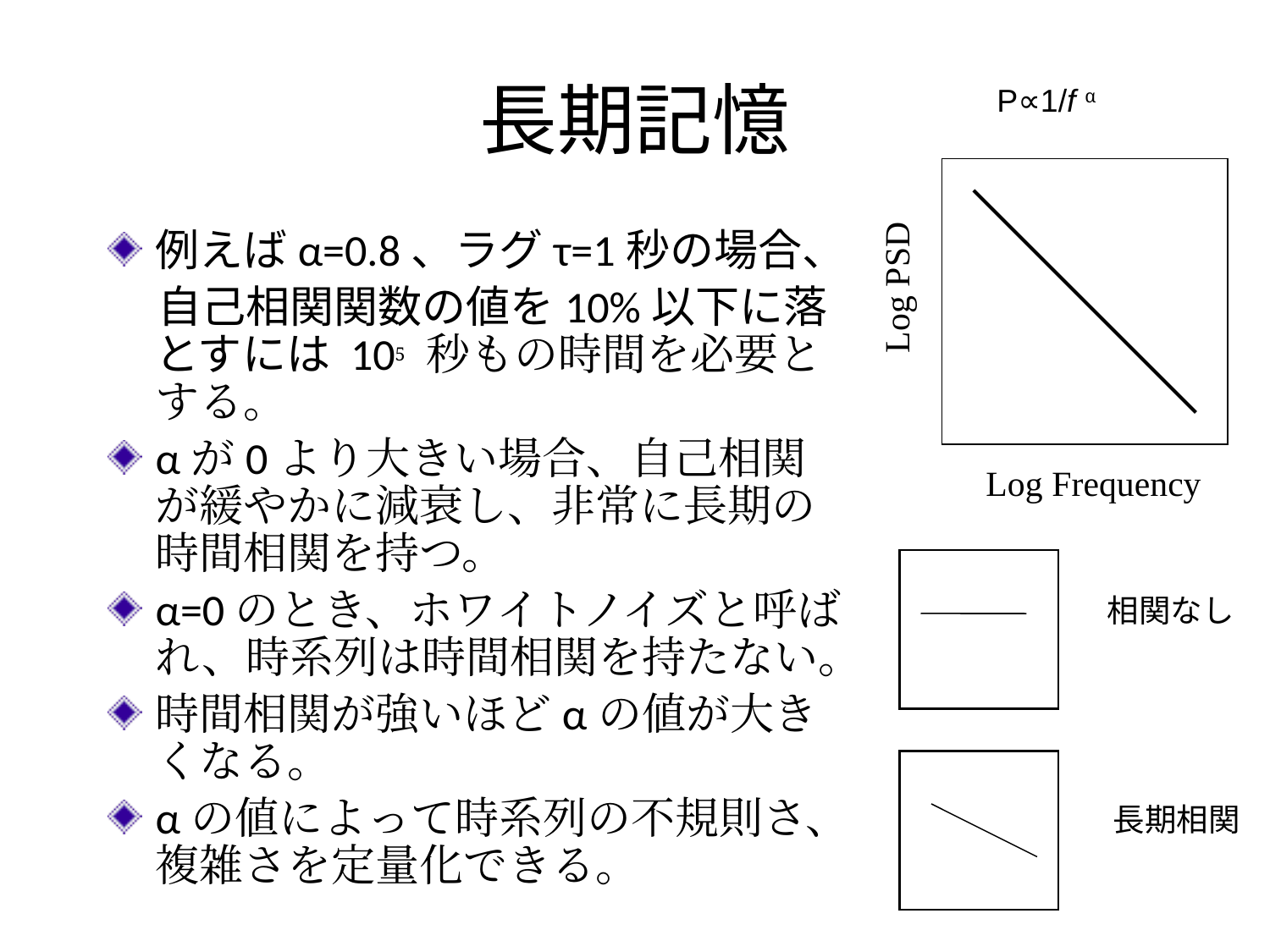

# 長期記憶
P∝1/f α

Log PSD
Log Frequency
例えばα=0.8、ラグτ=1秒の場合、
    自己相関関数の値を10%以下に落とすには 105 秒もの時間を必要とする。
αが0より大きい場合、自己相関が緩やかに減衰し、非常に長期の時間相関を持つ。
α=0のとき、ホワイトノイズと呼ばれ、時系列は時間相関を持たない。
時間相関が強いほどαの値が大きくなる。
αの値によって時系列の不規則さ、複雑さを定量化できる。

相関なし

長期相関